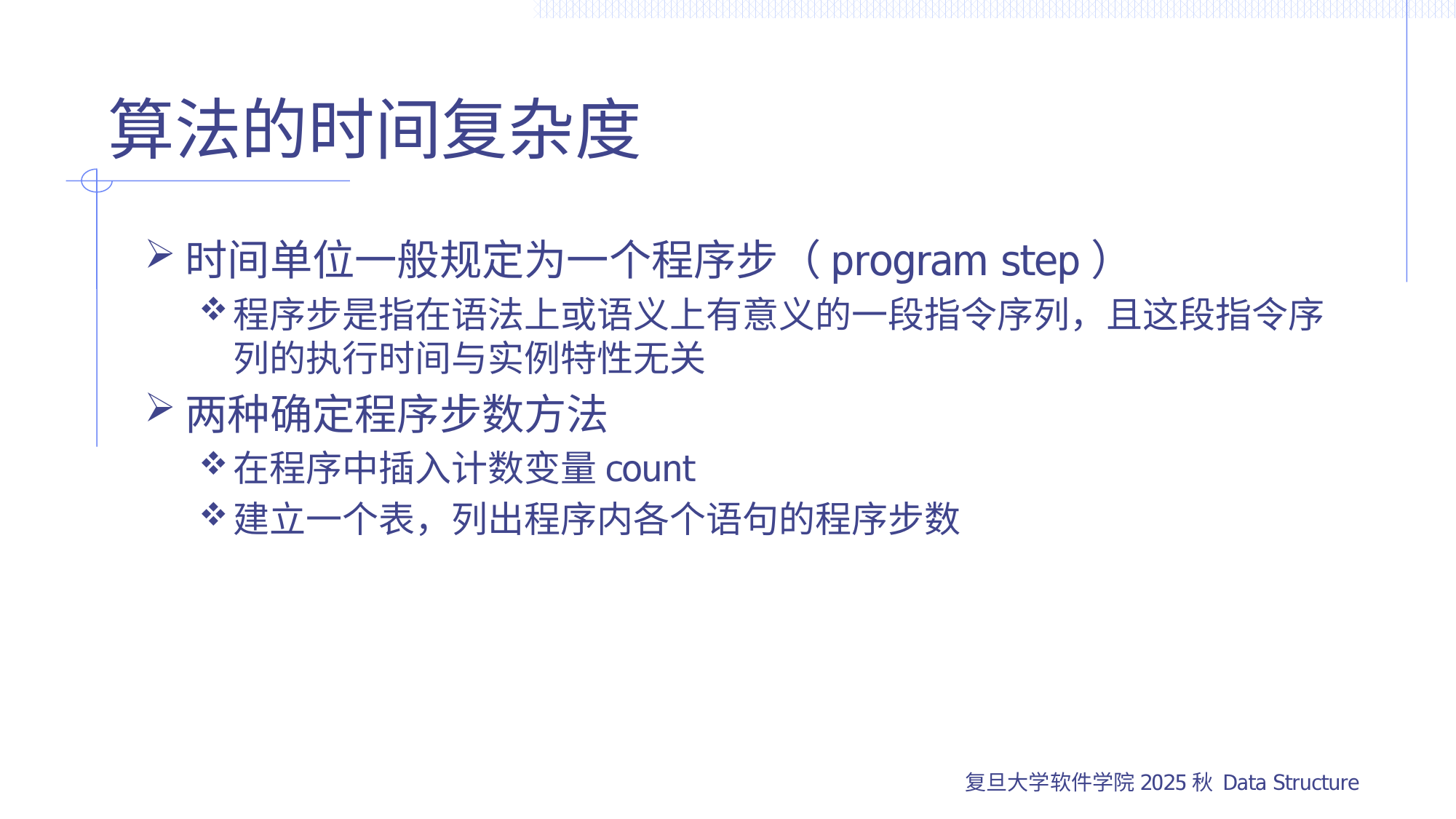

# 算法的时间复杂度
时间单位一般规定为一个程序步（program step）
程序步是指在语法上或语义上有意义的一段指令序列，且这段指令序列的执行时间与实例特性无关
两种确定程序步数方法
在程序中插入计数变量count
建立一个表，列出程序内各个语句的程序步数